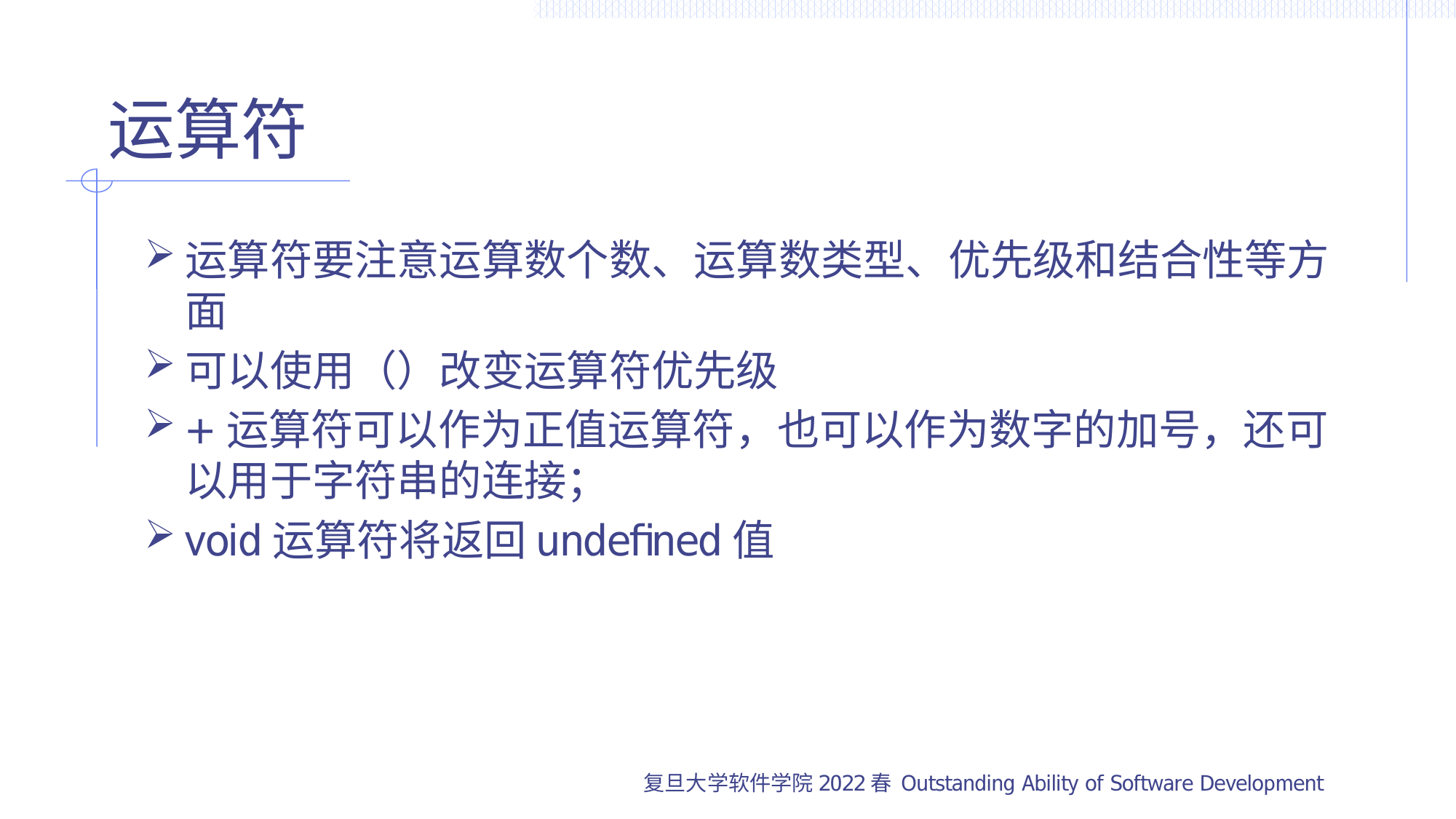

# 运算符
运算符要注意运算数个数、运算数类型、优先级和结合性等方面
可以使用（）改变运算符优先级
+运算符可以作为正值运算符，也可以作为数字的加号，还可以用于字符串的连接；
void运算符将返回undefined值